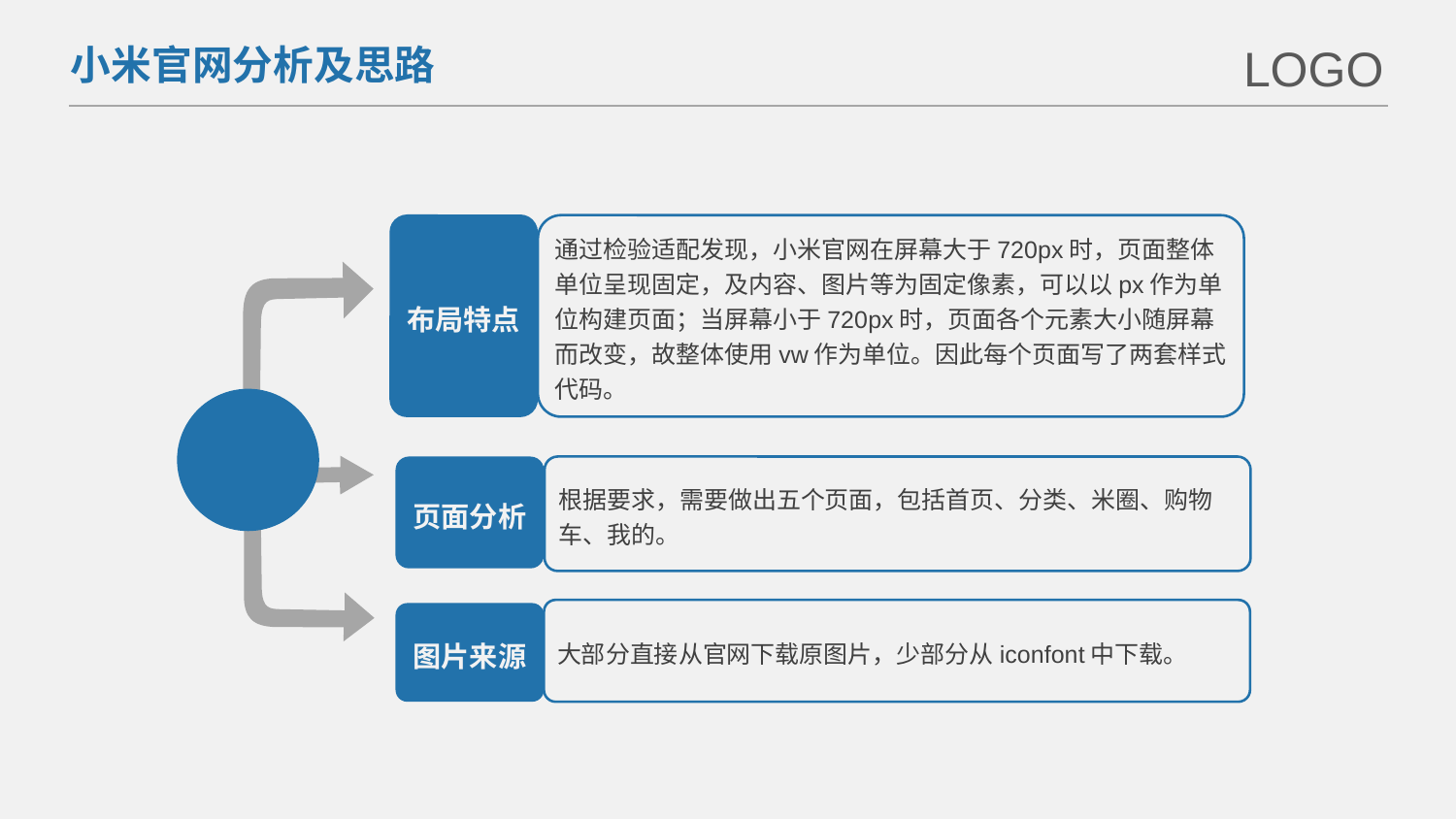

LOGO
小米官网分析及思路
布局特点
通过检验适配发现，小米官网在屏幕大于720px时，页面整体单位呈现固定，及内容、图片等为固定像素，可以以px作为单位构建页面；当屏幕小于720px时，页面各个元素大小随屏幕而改变，故整体使用vw作为单位。因此每个页面写了两套样式代码。

页面分析
根据要求，需要做出五个页面，包括首页、分类、米圈、购物车、我的。

大部分直接从官网下载原图片，少部分从iconfont中下载。
图片来源